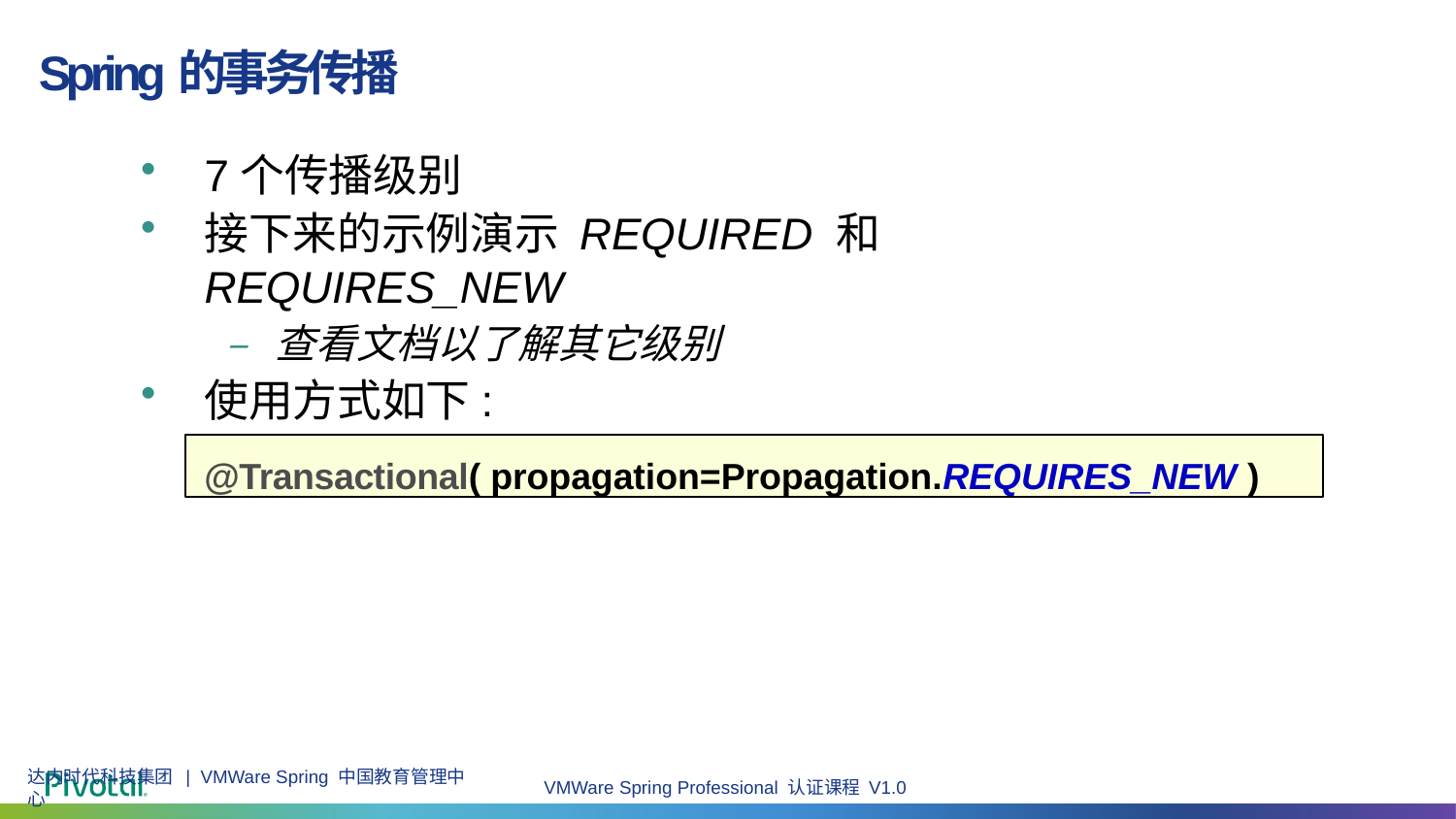

# Spring的事务传播
7个传播级别
接下来的示例演示 REQUIRED 和REQUIRES_NEW
–  查看文档以了解其它级别
使用方式如下:
@Transactional( propagation=Propagation.REQUIRES_NEW )
55